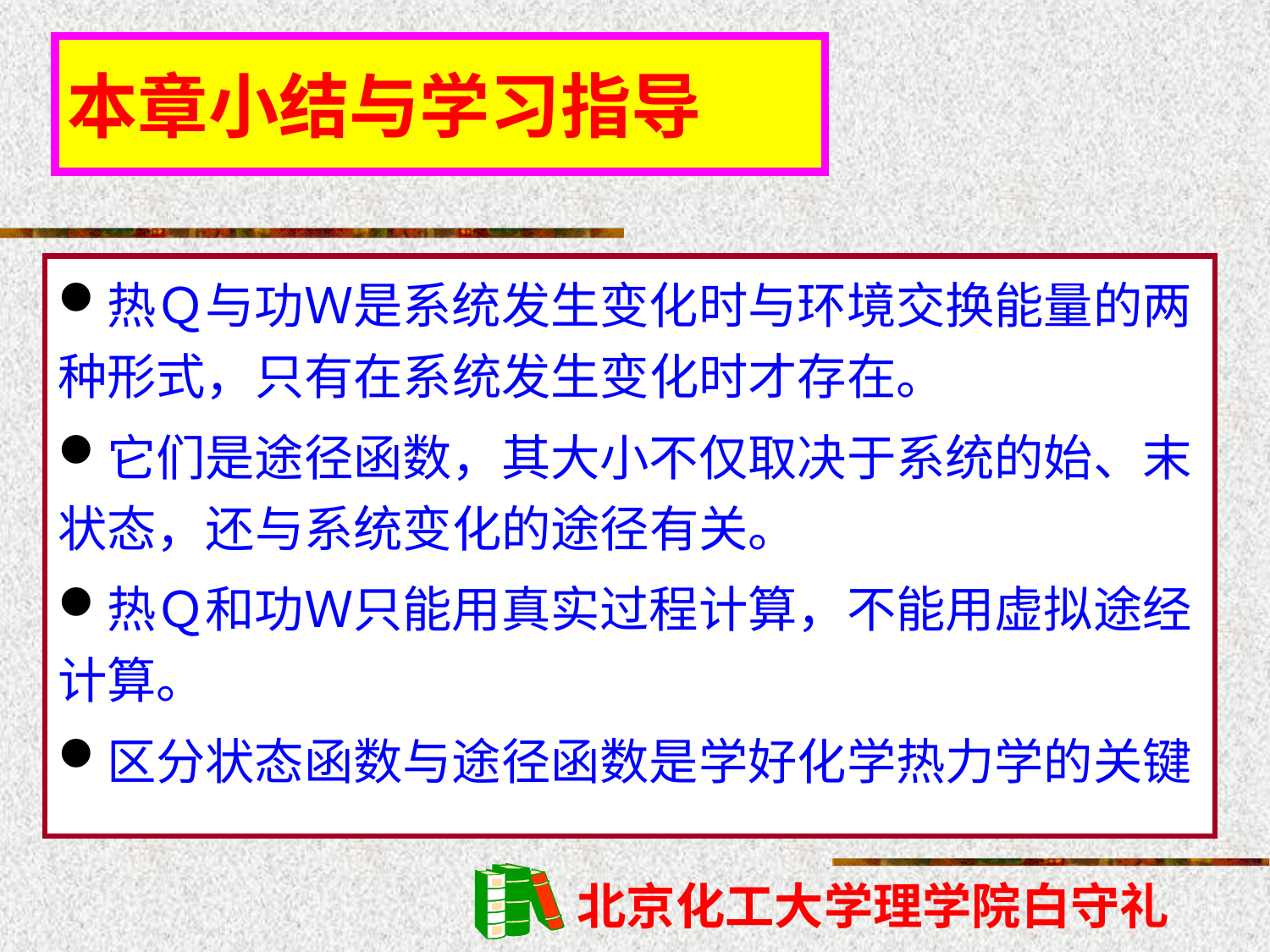

本章小结与学习指导
热Ｑ与功Ｗ是系统发生变化时与环境交换能量的两种形式，只有在系统发生变化时才存在。
它们是途径函数，其大小不仅取决于系统的始、末状态，还与系统变化的途径有关。
热Ｑ和功Ｗ只能用真实过程计算，不能用虚拟途经计算。
区分状态函数与途径函数是学好化学热力学的关键